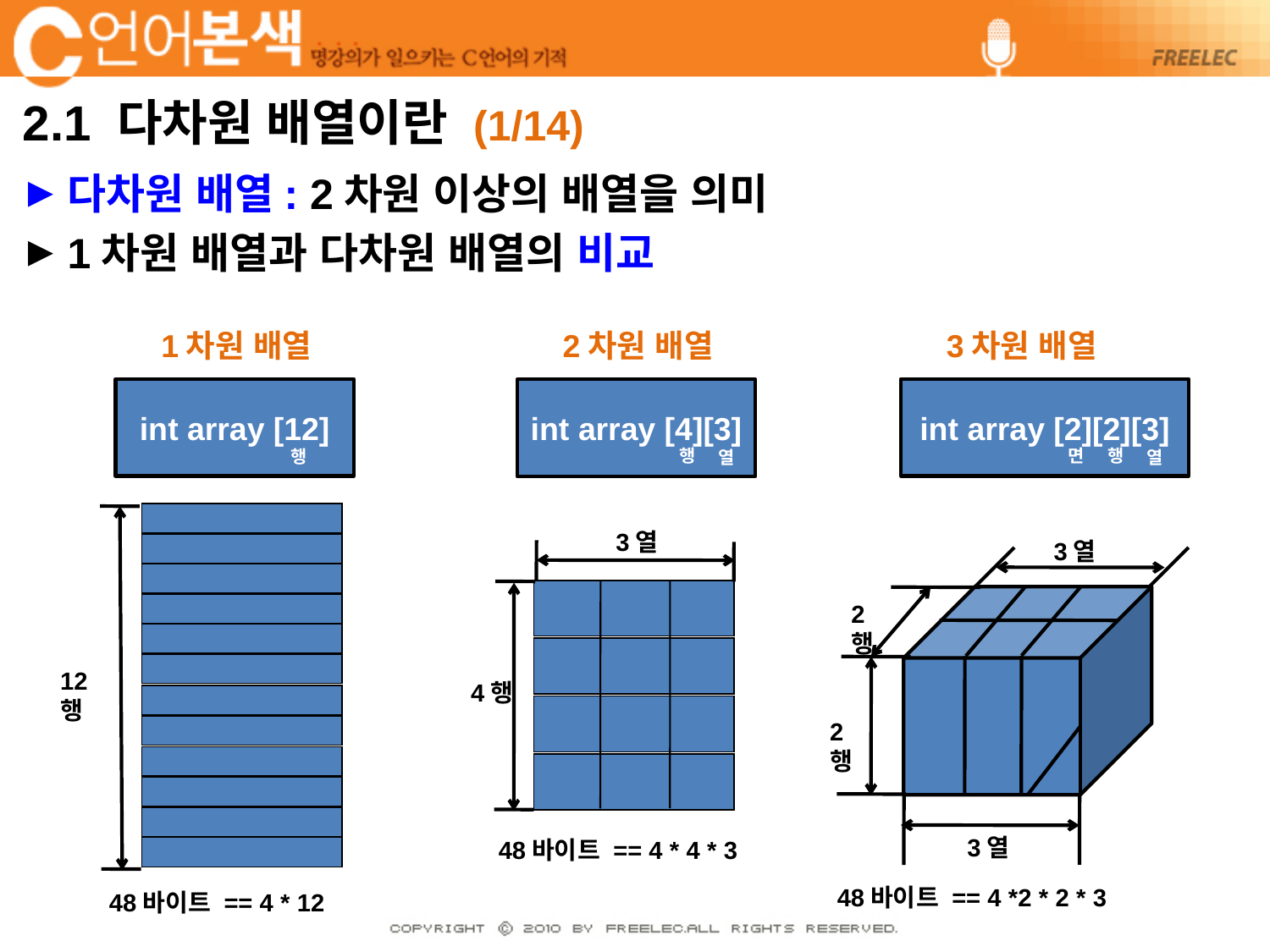

# 2.1 다차원 배열이란 (1/14)
다차원 배열: 2차원 이상의 배열을 의미
1차원 배열과 다차원 배열의 비교

1차원 배열
3차원 배열
2차원 배열
int array [12]
int array [2][2][3]
int array [4][3]
행
행
면
행
열
열

3열

3열

2행

12행
4행

2행

3열
48바이트 == 4 * 4 * 3

48바이트 == 4 *2 * 2 * 3
48바이트 == 4 * 12